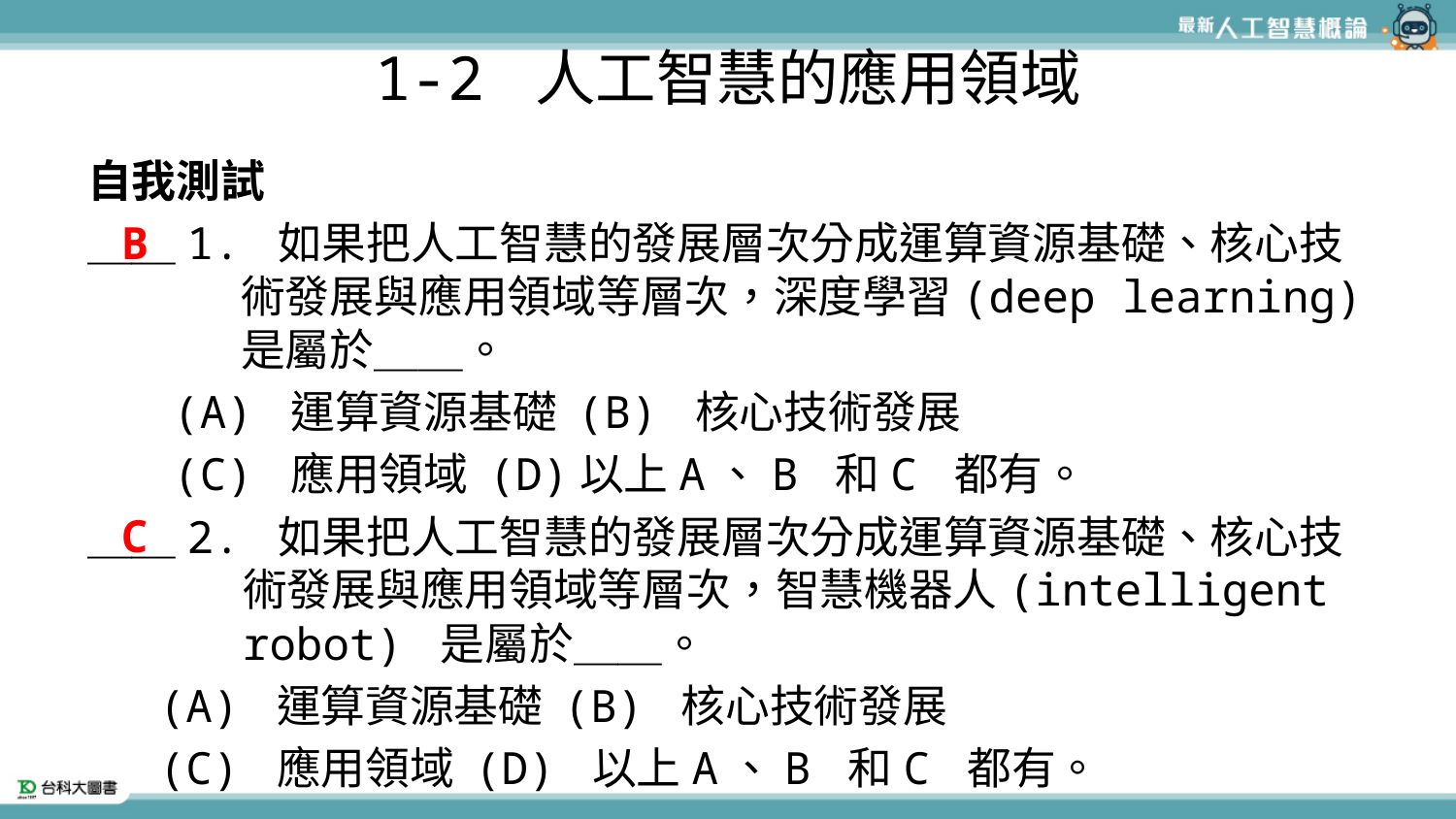

# 1-2 人工智慧的應用領域
自我測試
＿＿1. 如果把人工智慧的發展層次分成運算資源基礎、核心技術發展與應用領域等層次，深度學習(deep learning) 是屬於＿＿。
(A) 運算資源基礎 (B) 核心技術發展
(C) 應用領域 (D)以上A、B 和C 都有。
＿＿2. 如果把人工智慧的發展層次分成運算資源基礎、核心技術發展與應用領域等層次，智慧機器人(intelligent robot) 是屬於＿＿。
(A) 運算資源基礎 (B) 核心技術發展
(C) 應用領域 (D) 以上A、B 和C 都有。
B
C